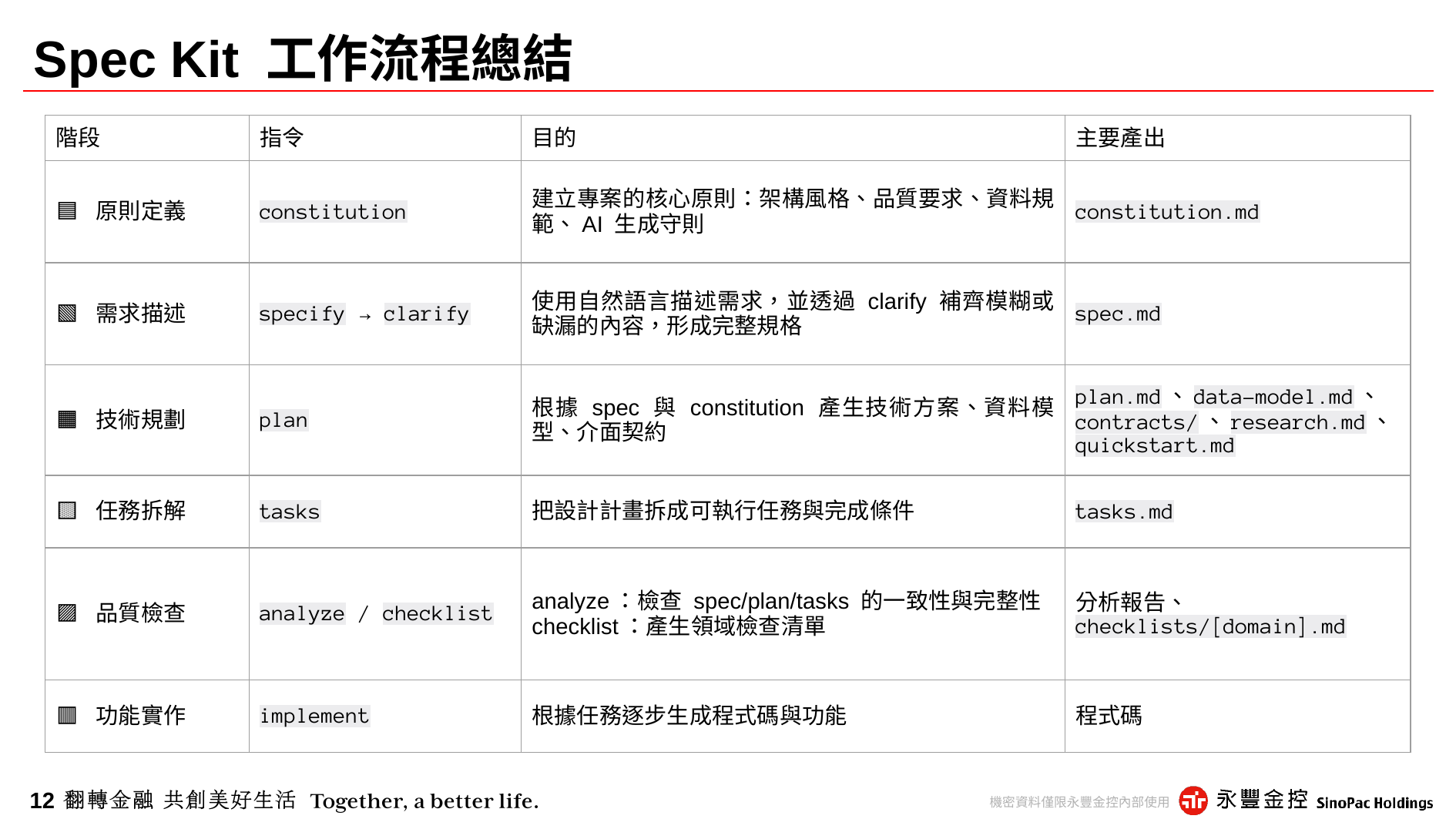

# Spec Kit 工作流程總結
| 階段 | 指令 | 目的 | 主要產出 |
| --- | --- | --- | --- |
| 🟦 原則定義 | constitution | 建立專案的核心原則：架構風格、品質要求、資料規範、AI 生成守則 | constitution.md |
| 🟩 需求描述 | specify → clarify | 使用自然語言描述需求，並透過 clarify 補齊模糊或缺漏的內容，形成完整規格 | spec.md |
| 🟧 技術規劃 | plan | 根據 spec 與 constitution 產生技術方案、資料模型、介面契約 | plan.md、data-model.md、 contracts/、research.md、 quickstart.md |
| 🟨 任務拆解 | tasks | 把設計計畫拆成可執行任務與完成條件 | tasks.md |
| 🟪 品質檢查 | analyze / checklist | analyze：檢查 spec/plan/tasks 的一致性與完整性 checklist：產生領域檢查清單 | 分析報告、 checklists/[domain].md |
| 🟥 功能實作 | implement | 根據任務逐步生成程式碼與功能 | 程式碼 |